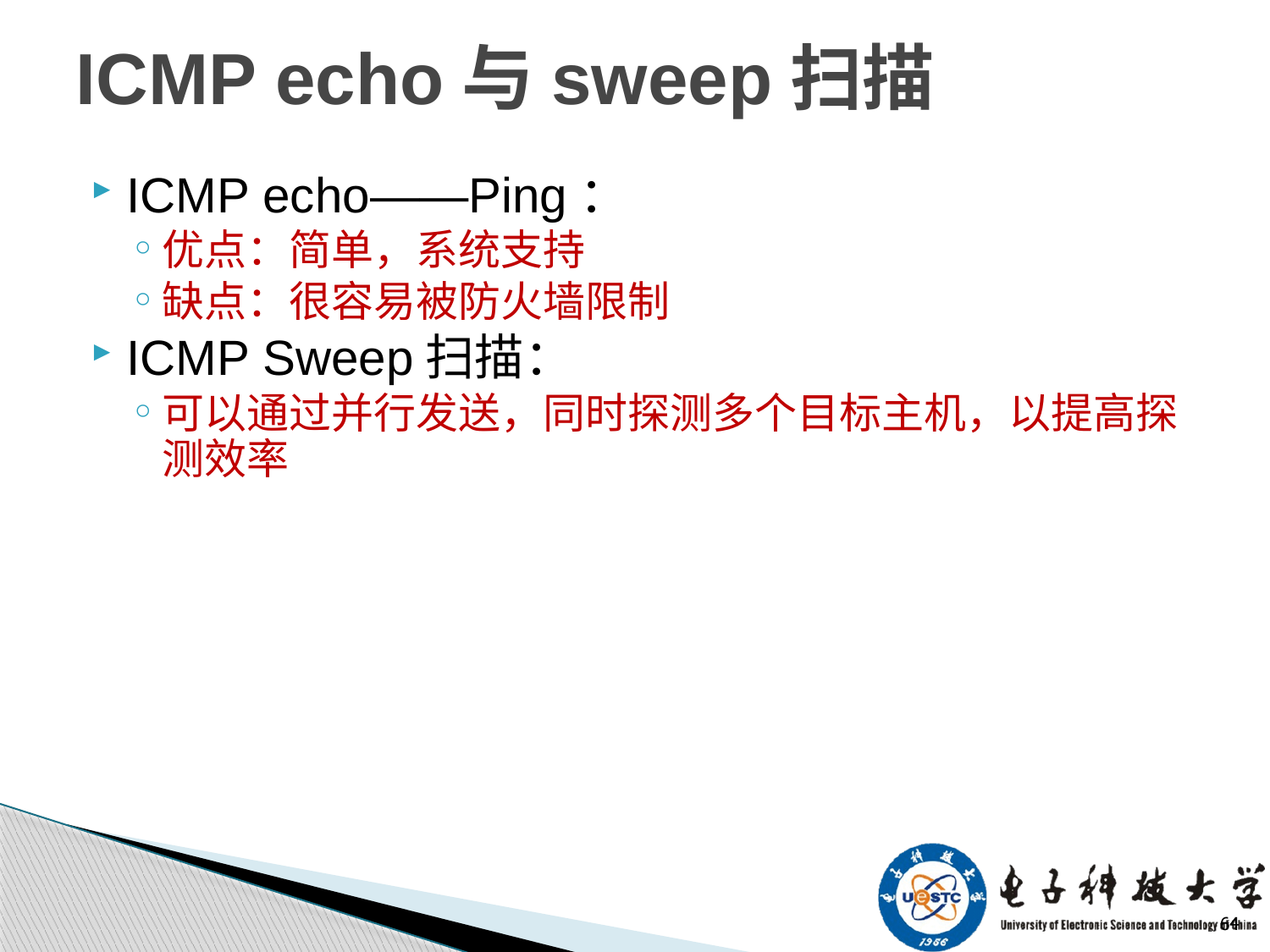

# ICMP echo与sweep扫描
ICMP echo——Ping：
优点：简单，系统支持
缺点：很容易被防火墙限制
ICMP Sweep扫描：
可以通过并行发送，同时探测多个目标主机，以提高探测效率
64